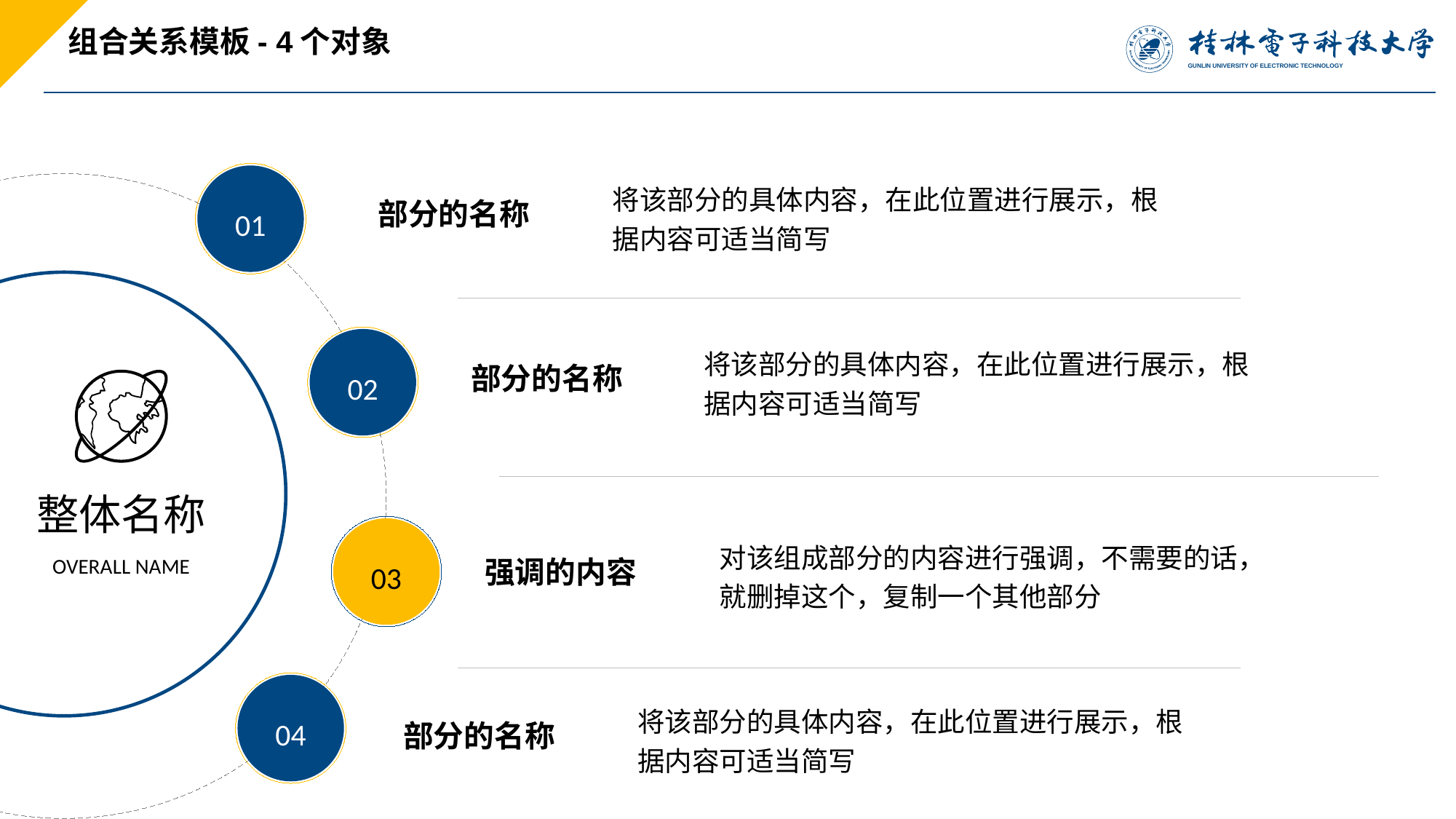

组合关系模板- 4个对象

01
将该部分的具体内容，在此位置进行展示，根据内容可适当简写

部分的名称

02
将该部分的具体内容，在此位置进行展示，根据内容可适当简写
部分的名称

整体名称

03
对该组成部分的内容进行强调，不需要的话，就删掉这个，复制一个其他部分
OVERALL NAME
强调的内容

04
将该部分的具体内容，在此位置进行展示，根据内容可适当简写
部分的名称